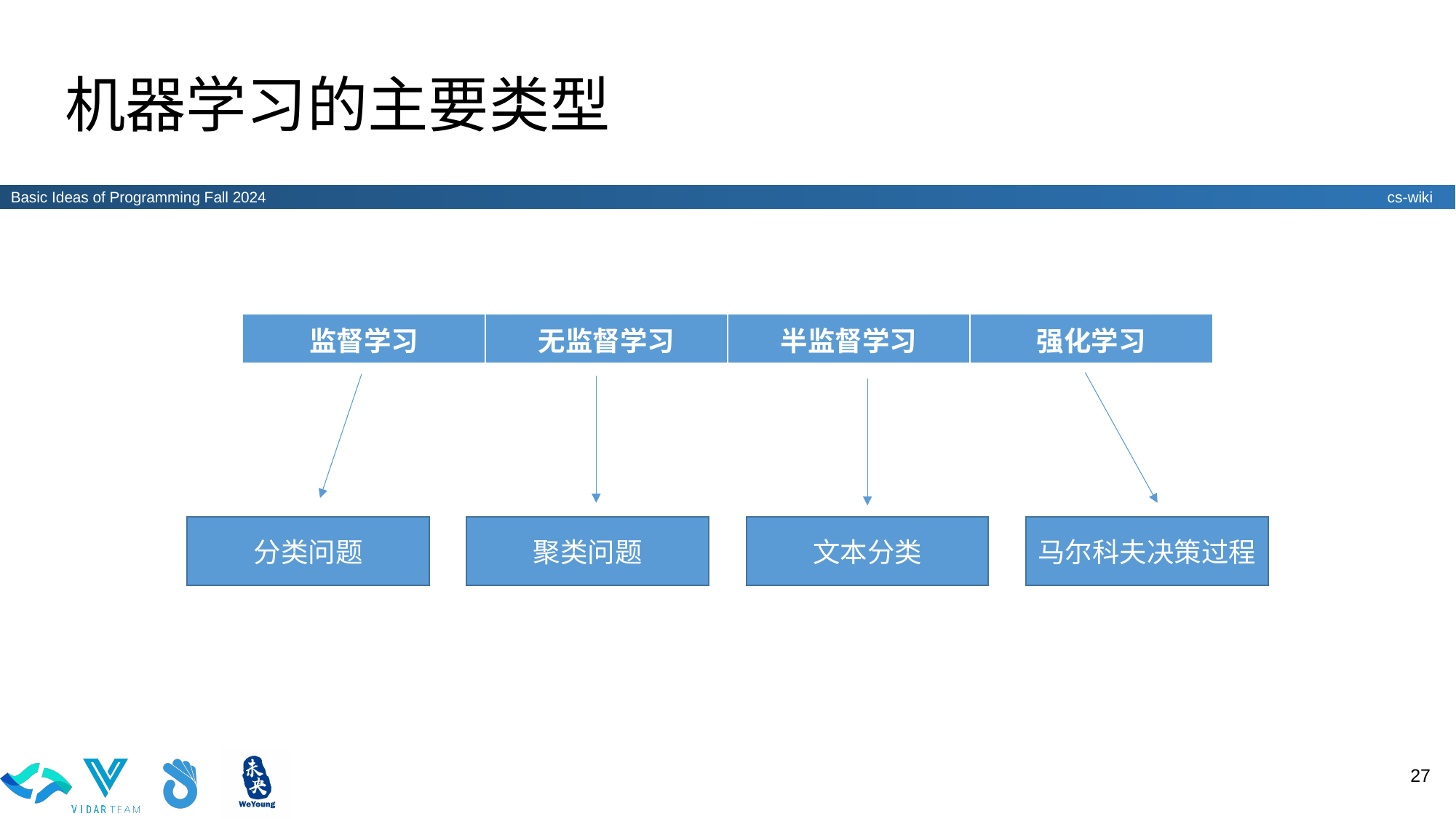

# 机器学习的主要类型
| 监督学习 | 无监督学习 | 半监督学习 | 强化学习 |
| --- | --- | --- | --- |
分类问题
聚类问题
文本分类
马尔科夫决策过程